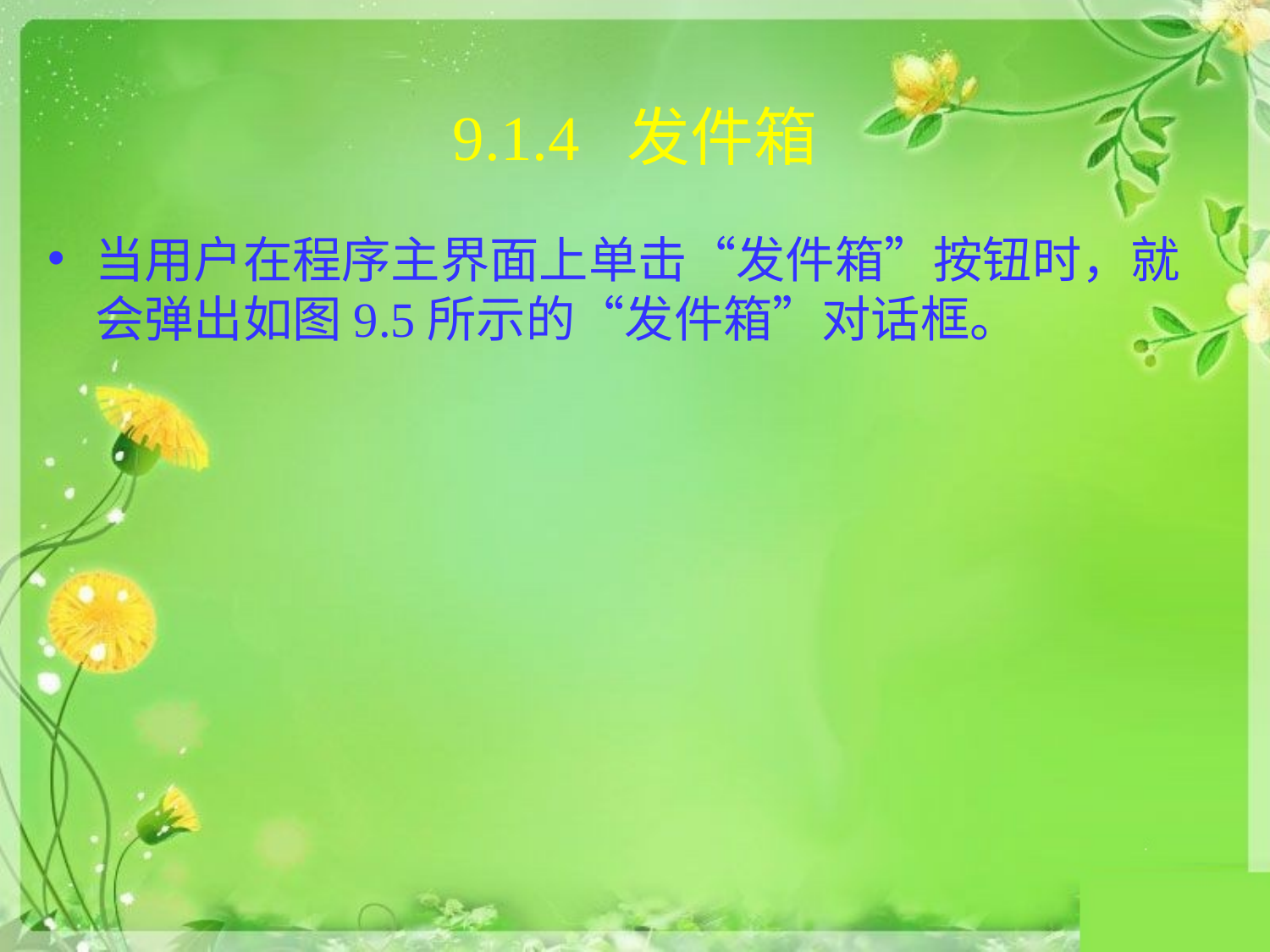

# 9.1.4  发件箱
当用户在程序主界面上单击“发件箱”按钮时，就会弹出如图9.5所示的“发件箱”对话框。